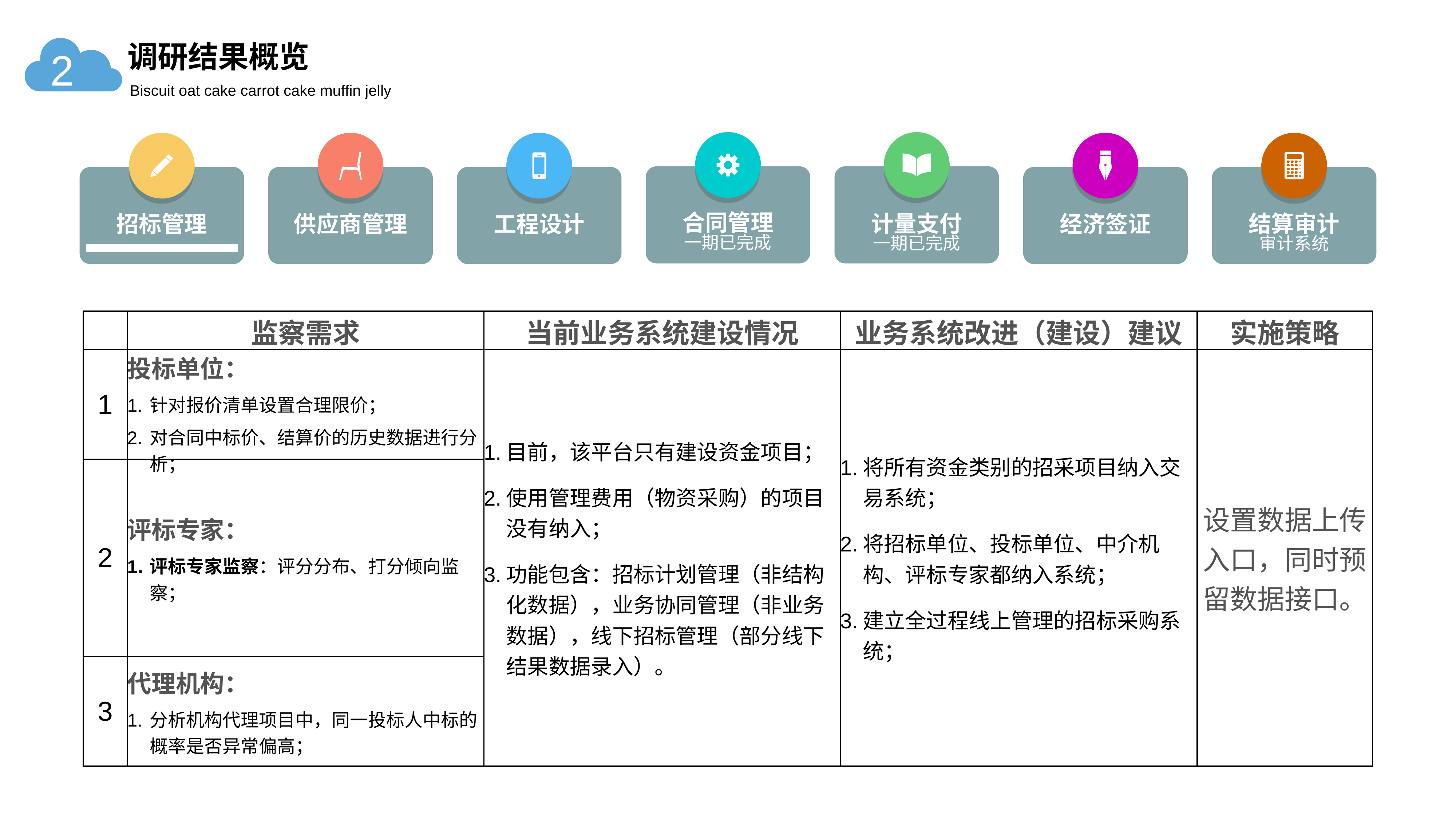

调研结果概览
2

Biscuit oat cake carrot cake muffin jelly

合同管理
一期已完成

计量支付
一期已完成

招标管理

供应商管理

工程设计

经济签证

结算审计
审计系统

|  | 监察需求 | 当前业务系统建设情况 | 业务系统改进（建设）建议 | 实施策略 |
| --- | --- | --- | --- | --- |
| 1 | 投标单位： 针对报价清单设置合理限价； 对合同中标价、结算价的历史数据进行分析； | 目前，该平台只有建设资金项目； 使用管理费用（物资采购）的项目没有纳入； 功能包含：招标计划管理（非结构化数据），业务协同管理（非业务数据），线下招标管理（部分线下结果数据录入）。 | 将所有资金类别的招采项目纳入交易系统； 将招标单位、投标单位、中介机构、评标专家都纳入系统； 建立全过程线上管理的招标采购系统； | 设置数据上传入口，同时预留数据接口。 |
| 2 | 评标专家： 评标专家监察：评分分布、打分倾向监察； |  |  |  |
| 3 | 代理机构： 分析机构代理项目中，同一投标人中标的概率是否异常偏高； |  |  |  |
8